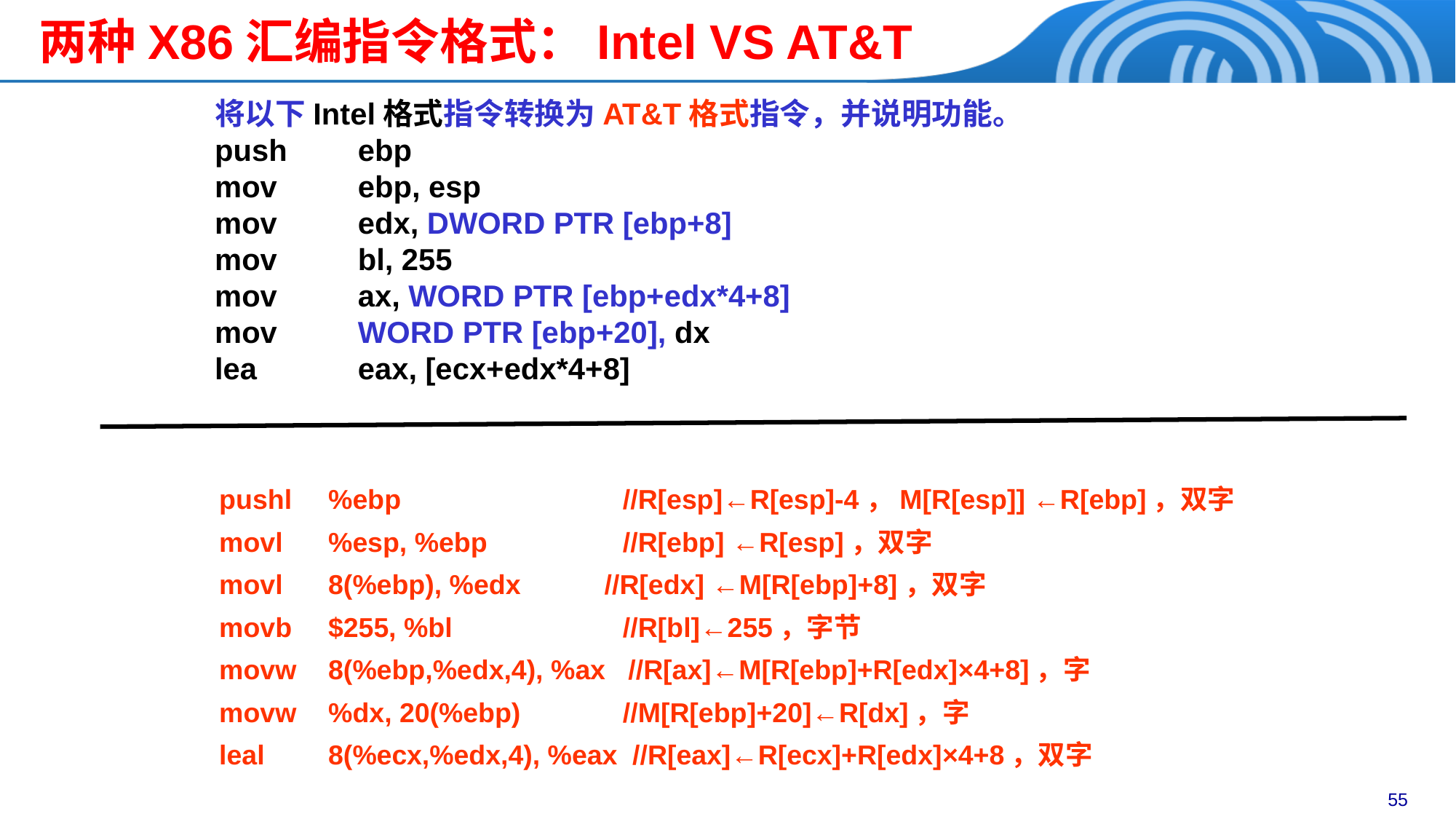

# 两种X86汇编指令格式：Intel VS AT&T
将以下Intel格式指令转换为AT&T格式指令，并说明功能。
push	ebp
mov  	ebp, esp
mov	edx, DWORD PTR [ebp+8]
mov   	bl, 255
mov	ax, WORD PTR [ebp+edx*4+8]
mov	WORD PTR [ebp+20], dx
lea 	eax, [ecx+edx*4+8]
pushl	%ebp 		          //R[esp]←R[esp]-4，M[R[esp]] ←R[ebp]，双字
movl  	%esp, %ebp 	          //R[ebp] ←R[esp]，双字
movl	8(%ebp), %edx           //R[edx] ←M[R[ebp]+8]，双字
movb   	$255, %bl	          //R[bl]←255，字节
movw	8(%ebp,%edx,4), %ax   //R[ax]←M[R[ebp]+R[edx]×4+8]，字
movw	%dx, 20(%ebp)	          //M[R[ebp]+20]←R[dx]，字
leal	8(%ecx,%edx,4), %eax  //R[eax]←R[ecx]+R[edx]×4+8，双字